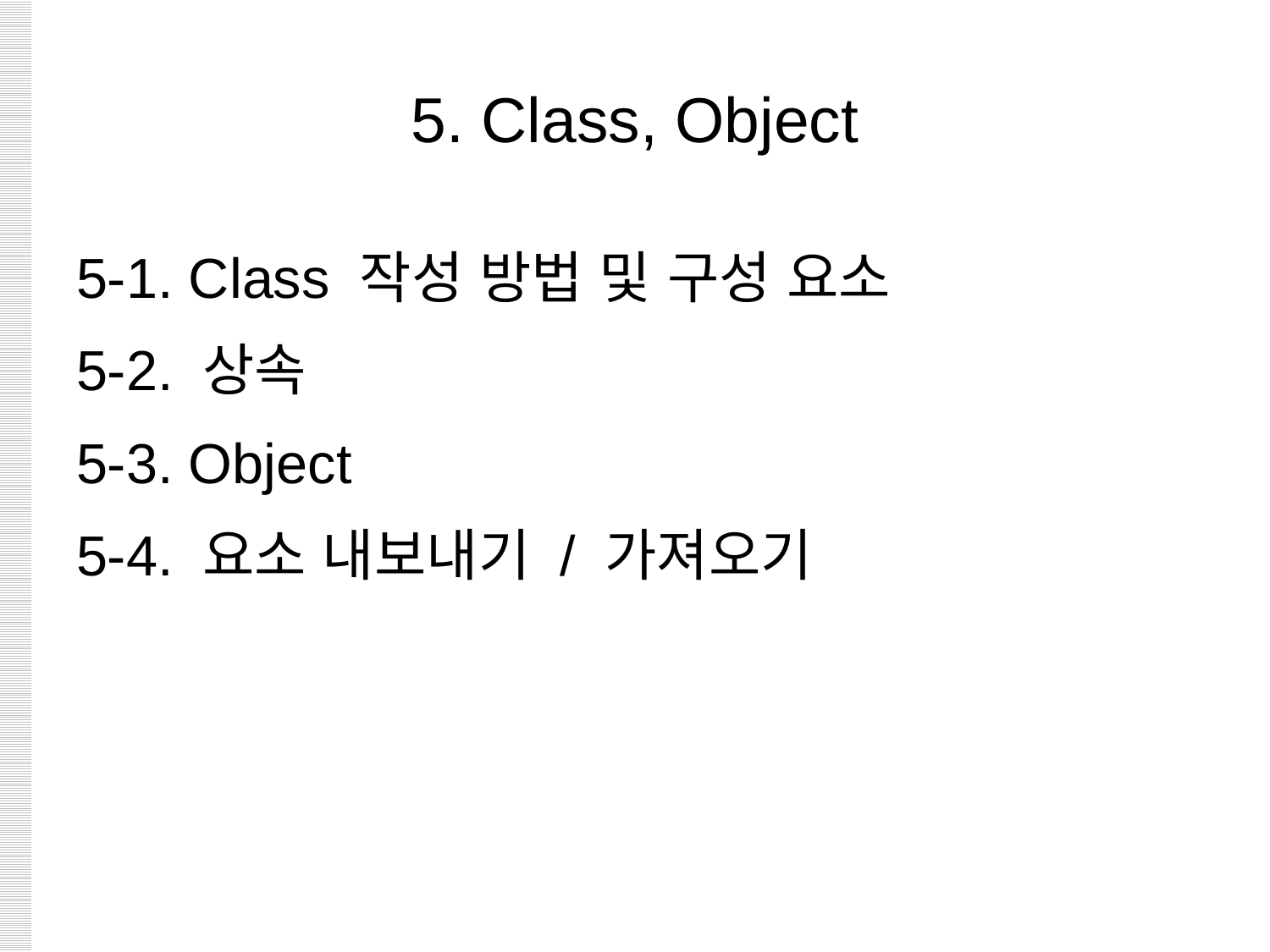

# 5. Class, Object
5-1. Class 작성 방법 및 구성 요소
5-2. 상속
5-3. Object
5-4. 요소 내보내기 / 가져오기